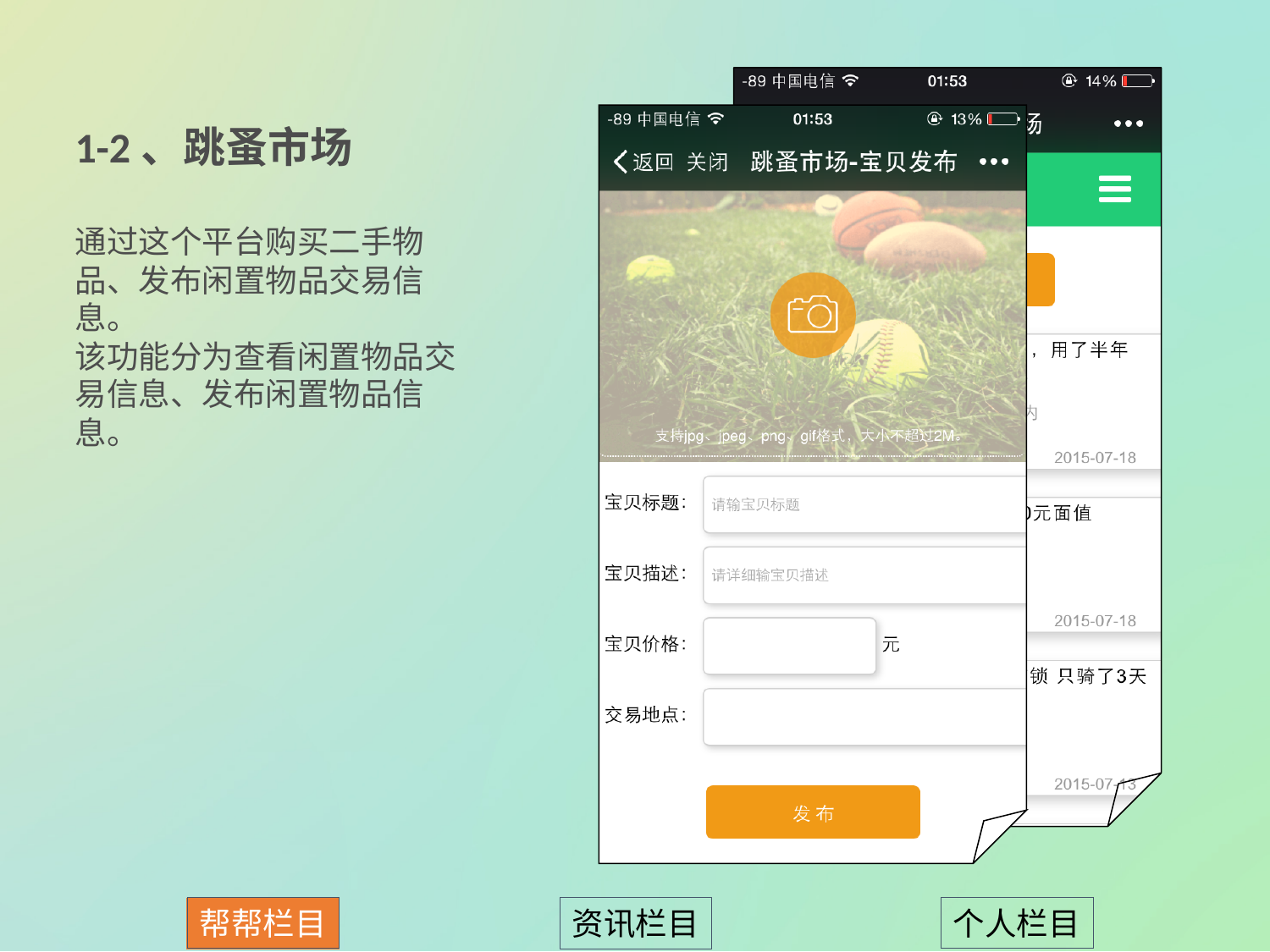

1-2、跳蚤市场

通过这个平台购买二手物品、发布闲置物品交易信息。
该功能分为查看闲置物品交易信息、发布闲置物品信息。
帮帮栏目
个人栏目
资讯栏目
帮帮栏目